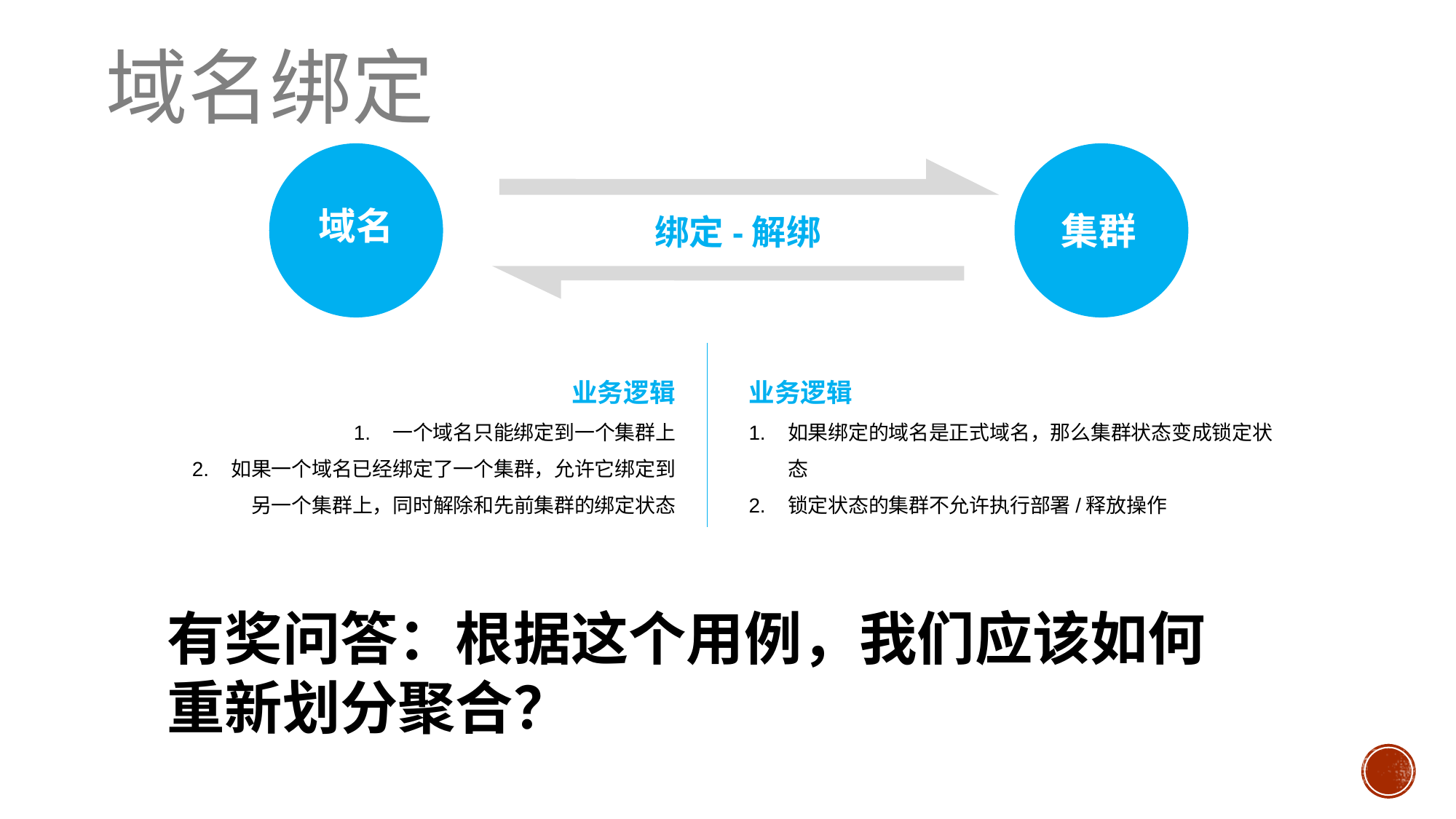

# 域名绑定

域名
集群
绑定-解绑

业务逻辑
一个域名只能绑定到一个集群上
如果一个域名已经绑定了一个集群，允许它绑定到另一个集群上，同时解除和先前集群的绑定状态
业务逻辑
如果绑定的域名是正式域名，那么集群状态变成锁定状态
锁定状态的集群不允许执行部署/释放操作
有奖问答：根据这个用例，我们应该如何重新划分聚合？